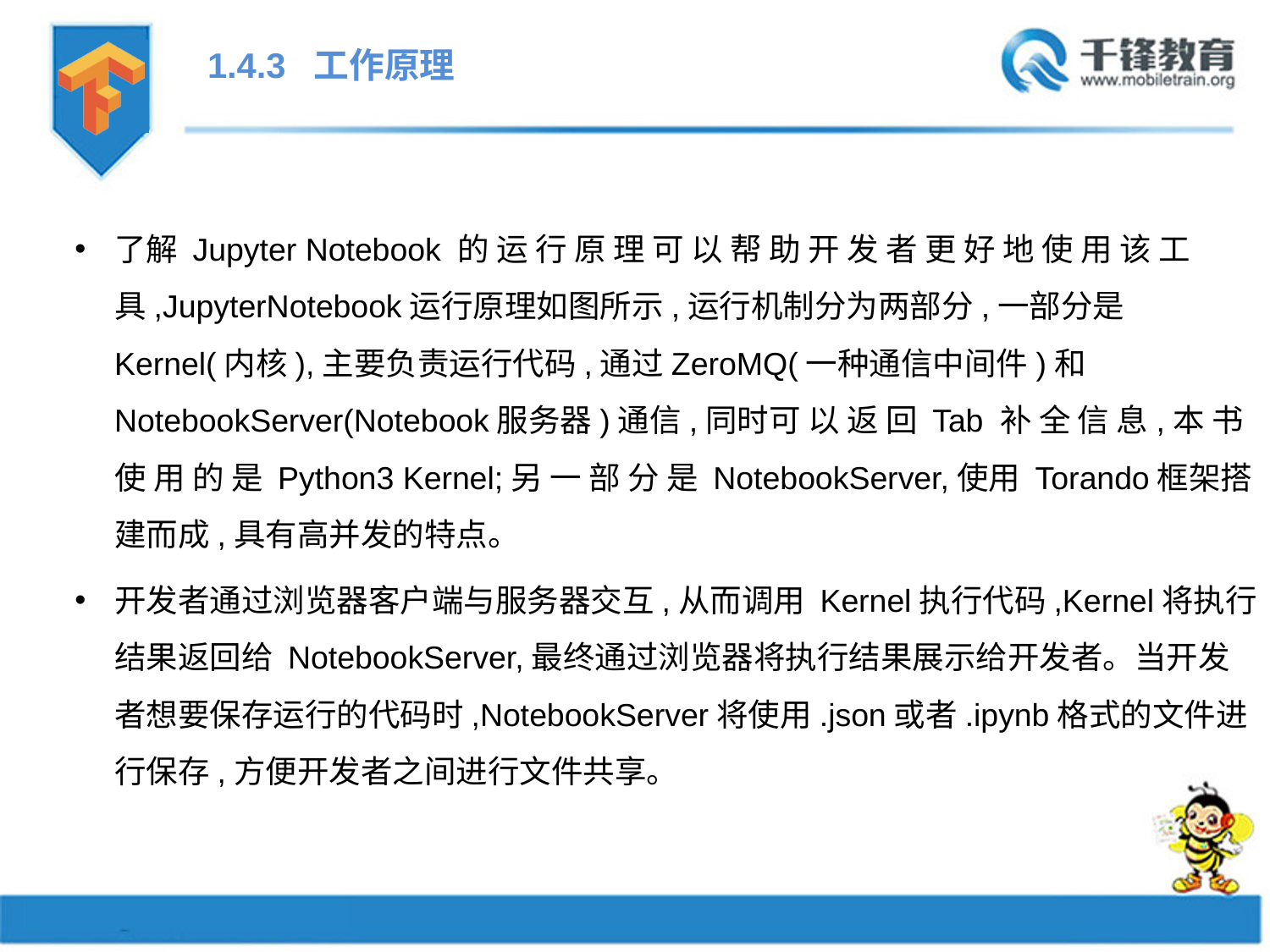

1.4.3  工作原理
了解 Jupyter Notebook 的 运 行 原 理 可 以 帮 助 开 发 者 更 好 地 使 用 该 工 具,JupyterNotebook运行原理如图所示,运行机制分为两部分,一部分是 Kernel(内核),主要负责运行代码,通过ZeroMQ(一种通信中间件)和 NotebookServer(Notebook服务器)通信,同时可 以 返 回 Tab 补 全 信 息,本 书 使 用 的 是 Python3 Kernel;另 一 部 分 是 NotebookServer,使用 Torando框架搭建而成,具有高并发的特点。
开发者通过浏览器客户端与服务器交互,从而调用 Kernel执行代码,Kernel将执行结果返回给 NotebookServer,最终通过浏览器将执行结果展示给开发者。当开发者想要保存运行的代码时,NotebookServer将使用.json或者.ipynb格式的文件进行保存,方便开发者之间进行文件共享。